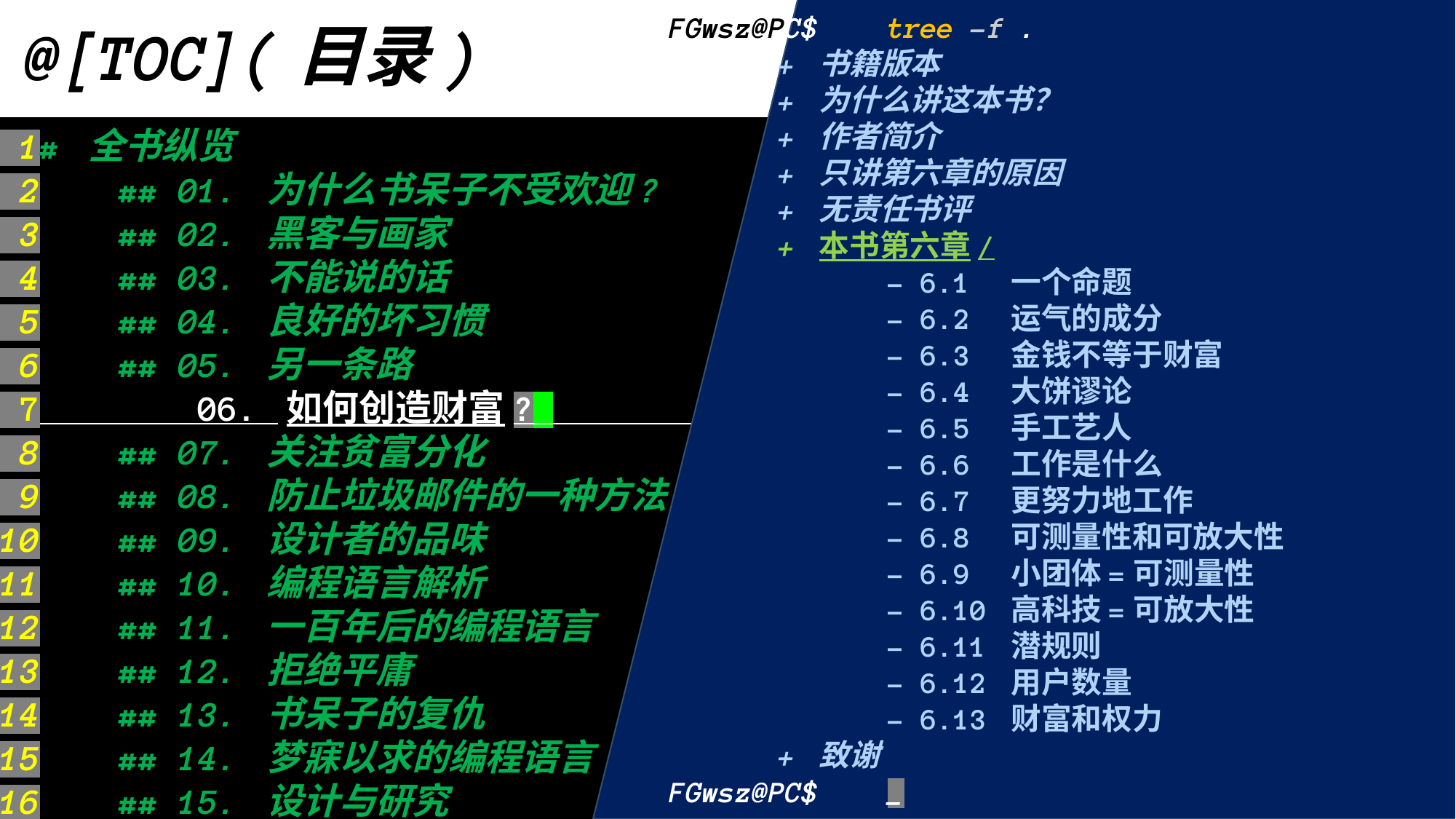

FGwsz@PC$	tree –f .
	+ 书籍版本
	+ 为什么讲这本书？
	+ 作者简介
	+ 只讲第六章的原因
	+ 无责任书评
	+ 本书第六章/
		- 6.1  一个命题
		- 6.2  运气的成分
		- 6.3  金钱不等于财富
		- 6.4  大饼谬论
		- 6.5  手工艺人
		- 6.6  工作是什么
		- 6.7  更努力地工作
		- 6.8  可测量性和可放大性
		- 6.9  小团体=可测量性
		- 6.10 高科技=可放大性
		- 6.11 潜规则
		- 6.12 用户数量
		- 6.13 财富和权力
	+ 致谢
FGwsz@PC$	_
@[TOC](目录)
 1# 全书纵览
 2    ## 01. 为什么书呆子不受欢迎?
 3    ## 02. 黑客与画家
 4    ## 03. 不能说的话
 5    ## 04. 良好的坏习惯
 6    ## 05. 另一条路
 7        06. 如何创造财富?
 8    ## 07. 关注贫富分化
 9    ## 08. 防止垃圾邮件的一种方法
10    ## 09. 设计者的品味
11    ## 10. 编程语言解析
12    ## 11. 一百年后的编程语言
13    ## 12. 拒绝平庸
14    ## 13. 书呆子的复仇
15    ## 14. 梦寐以求的编程语言
16    ## 15. 设计与研究